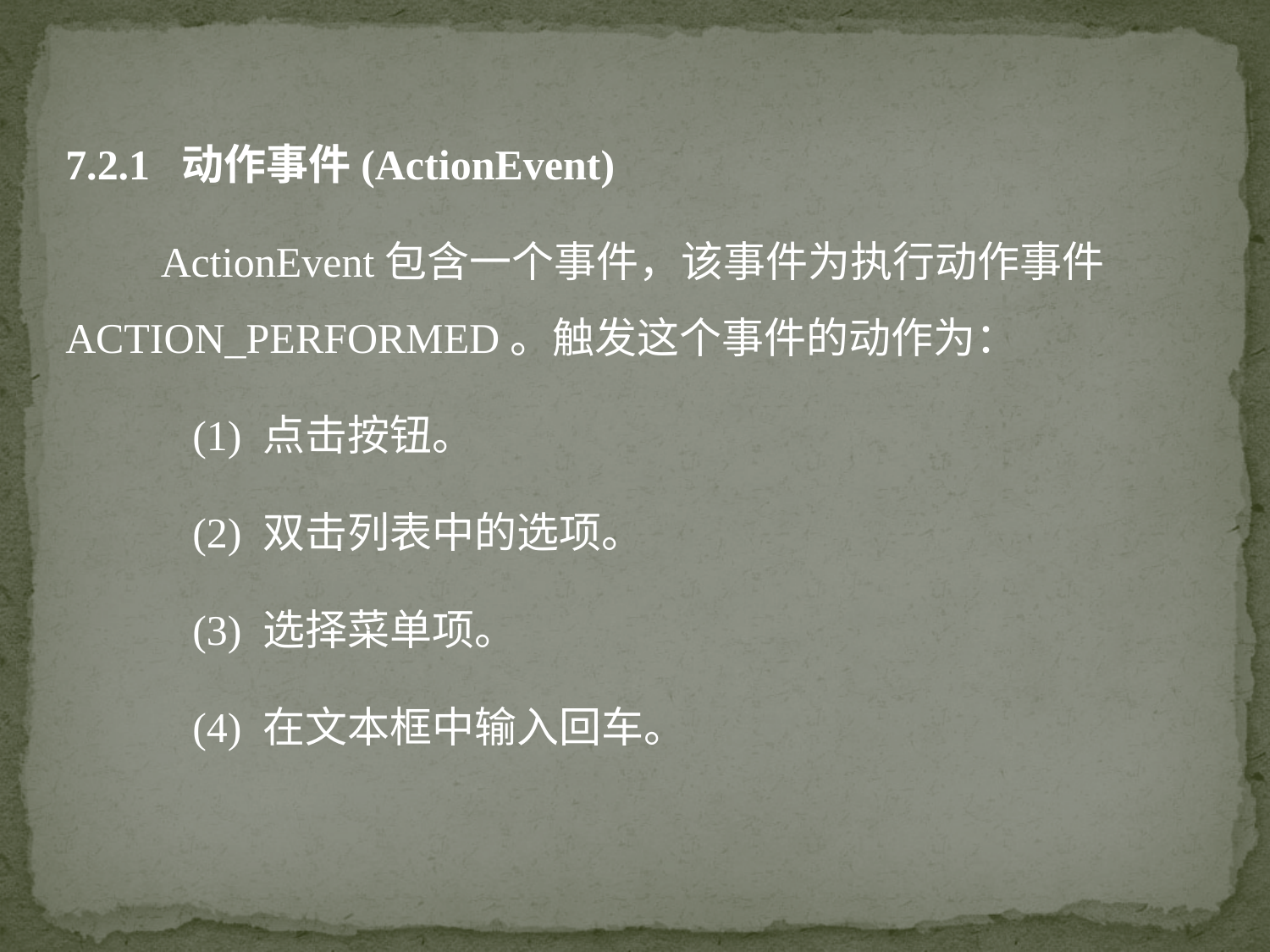

7.2.1  动作事件(ActionEvent)
         ActionEvent包含一个事件，该事件为执行动作事件ACTION_PERFORMED。触发这个事件的动作为：
(1) 点击按钮。
(2) 双击列表中的选项。
(3) 选择菜单项。
(4) 在文本框中输入回车。